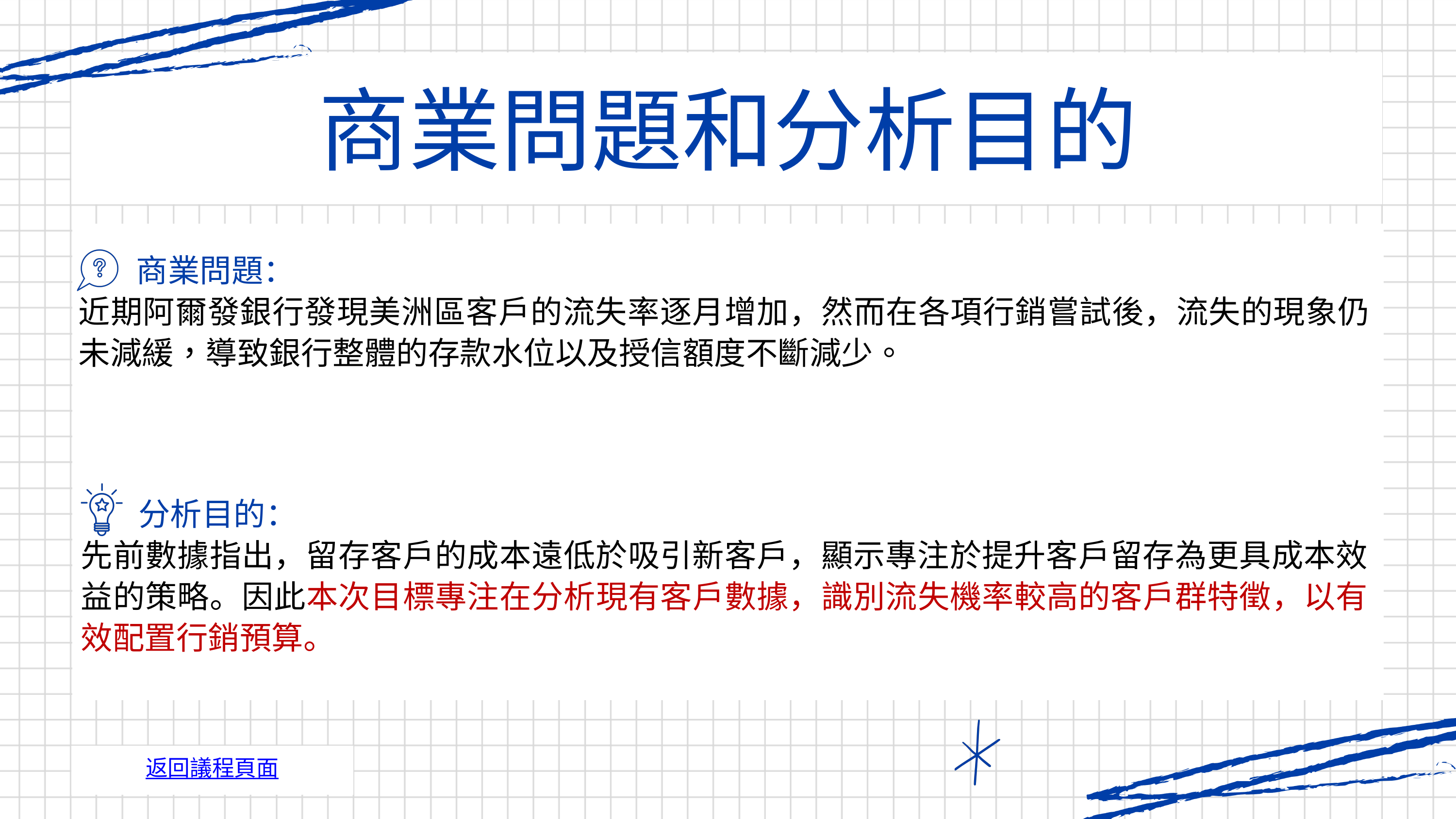

商業問題和分析目的

       商業問題：
近期阿爾發銀行發現美洲區客戶的流失率逐月增加，然而在各項行銷嘗試後，流失的現象仍未減緩，導致銀行整體的存款水位以及授信額度不斷減少。

       分析目的：
先前數據指出，留存客戶的成本遠低於吸引新客戶，顯示專注於提升客戶留存為更具成本效益的策略。因此本次目標專注在分析現有客戶數據，識別流失機率較高的客戶群特徵，以有效配置行銷預算。

返回議程頁面